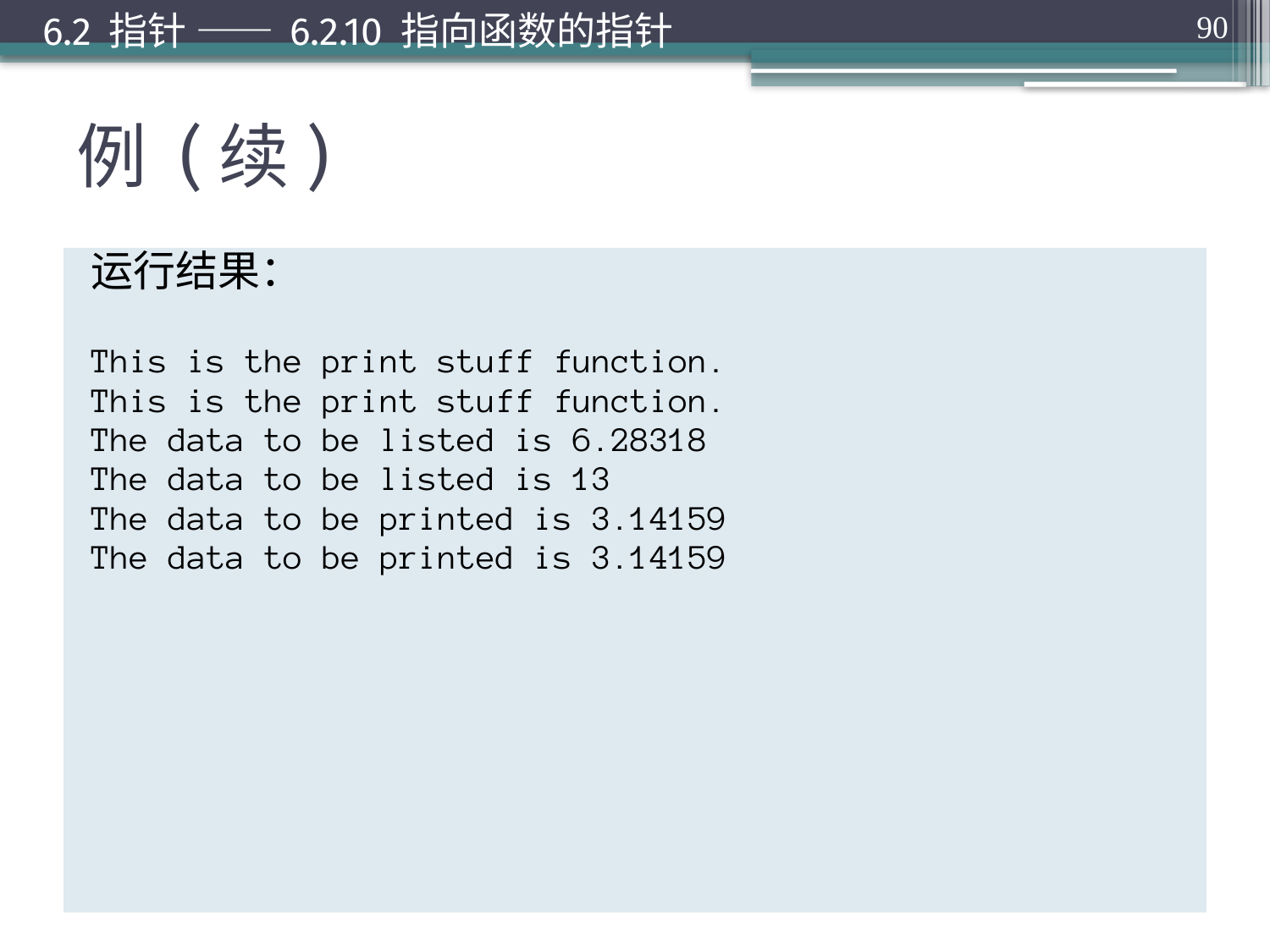

6.2 指针 —— 6.2.10 指向函数的指针
90
# 例 (续)
运行结果：

This is the print stuff function.
This is the print stuff function.
The data to be listed is 6.28318
The data to be listed is 13
The data to be printed is 3.14159
The data to be printed is 3.14159